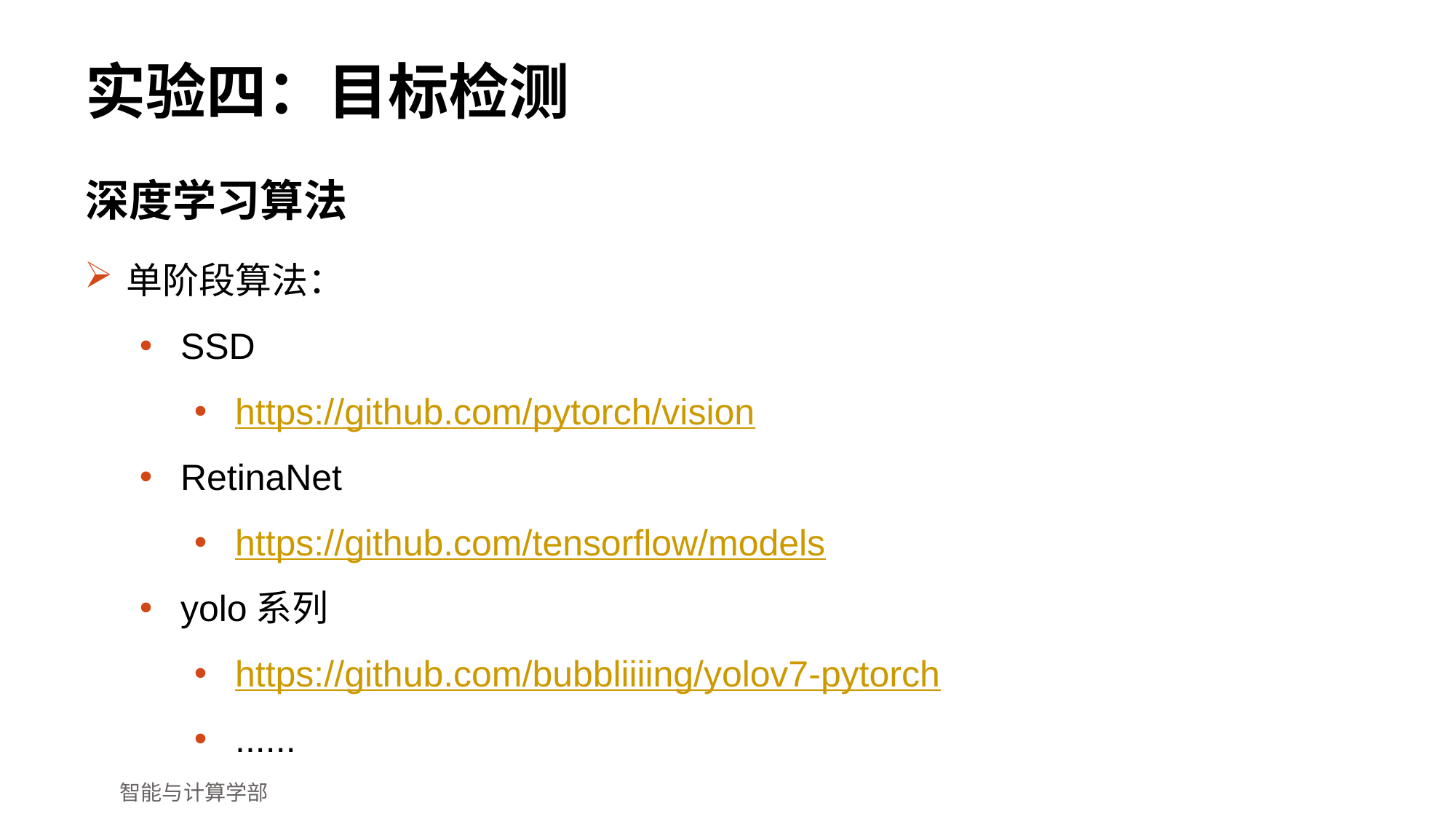

# 实验四：目标检测
深度学习算法
单阶段算法：
SSD
https://github.com/pytorch/vision
RetinaNet
https://github.com/tensorflow/models
yolo系列
https://github.com/bubbliiiing/yolov7-pytorch
......

38
智能与计算学部